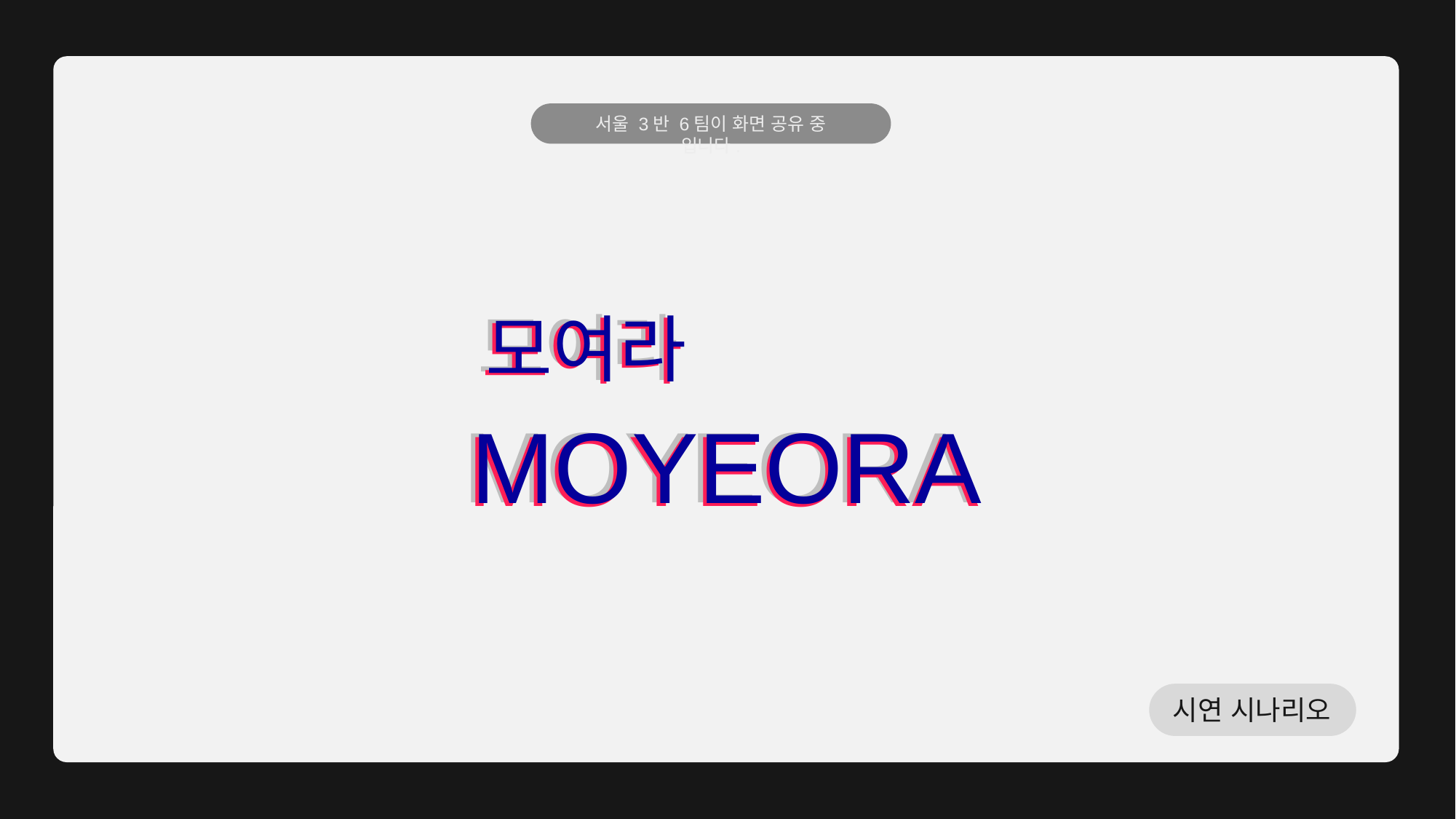

서울 3반 6팀이 화면 공유 중 입니다.
모여라
MOYEORA
모여라
MOYEORA
모여라
MOYEORA

시연 시나리오